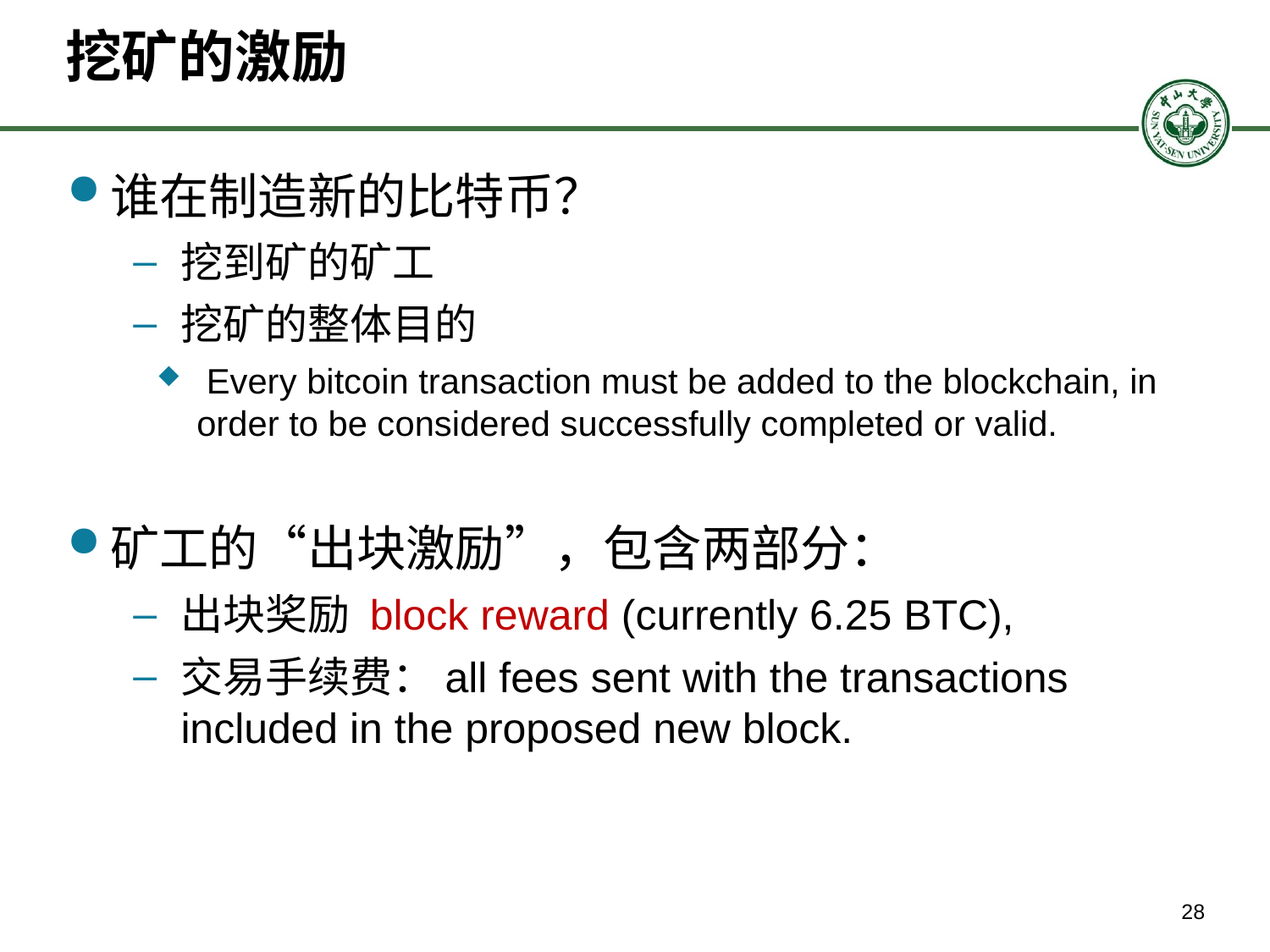

# 挖矿的激励
谁在制造新的比特币？
挖到矿的矿工
挖矿的整体目的
 Every bitcoin transaction must be added to the blockchain, in order to be considered successfully completed or valid.

矿工的“出块激励”，包含两部分：
出块奖励 block reward (currently 6.25 BTC),
交易手续费：all fees sent with the transactions included in the proposed new block.